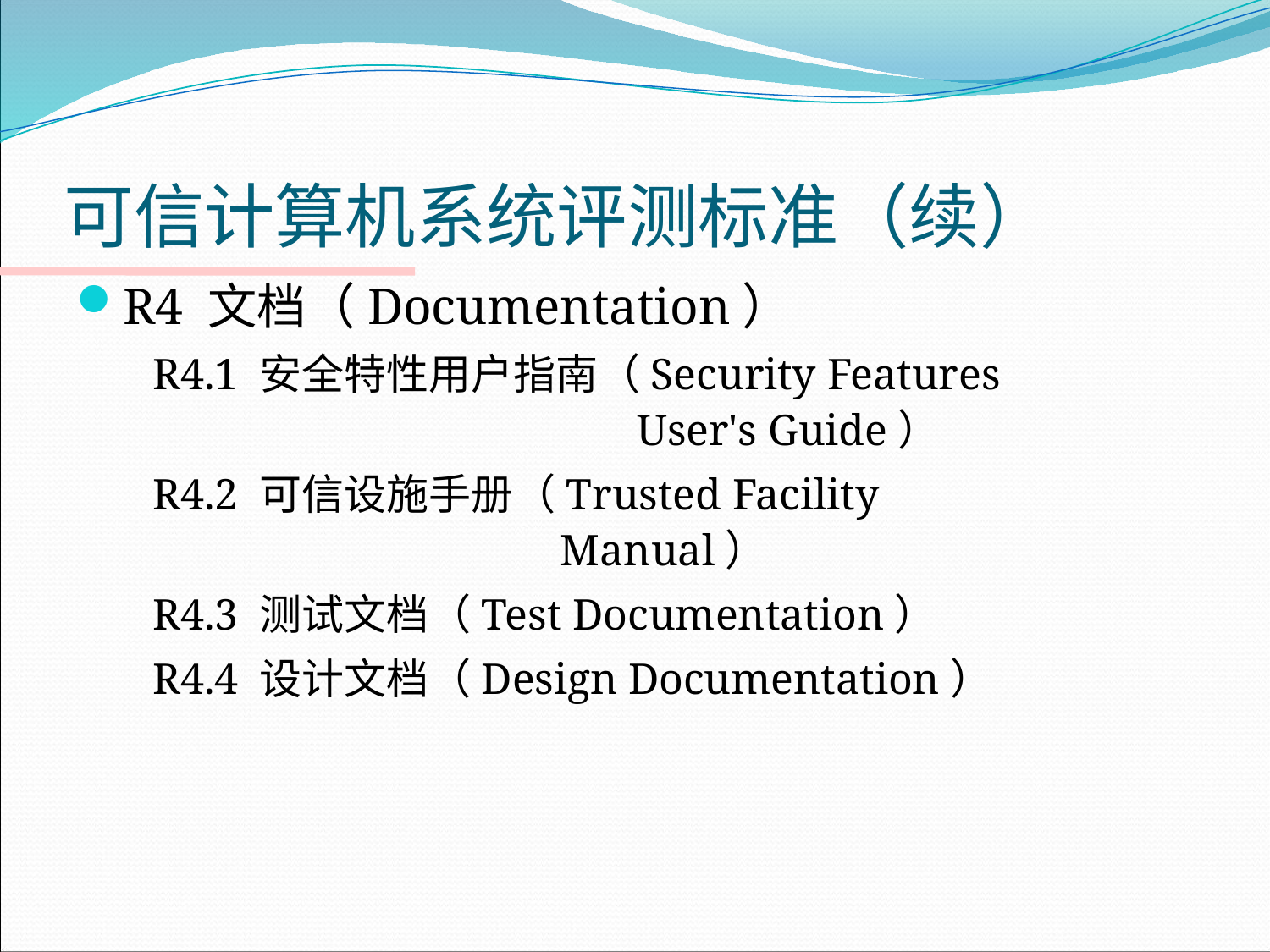

# 可信计算机系统评测标准（续）
R4 文档（Documentation）
  R4.1 安全特性用户指南（Security Features
                                              User's Guide）
  R4.2 可信设施手册（Trusted Facility
                                       Manual）
  R4.3 测试文档（Test Documentation）
  R4.4 设计文档（Design Documentation）

424